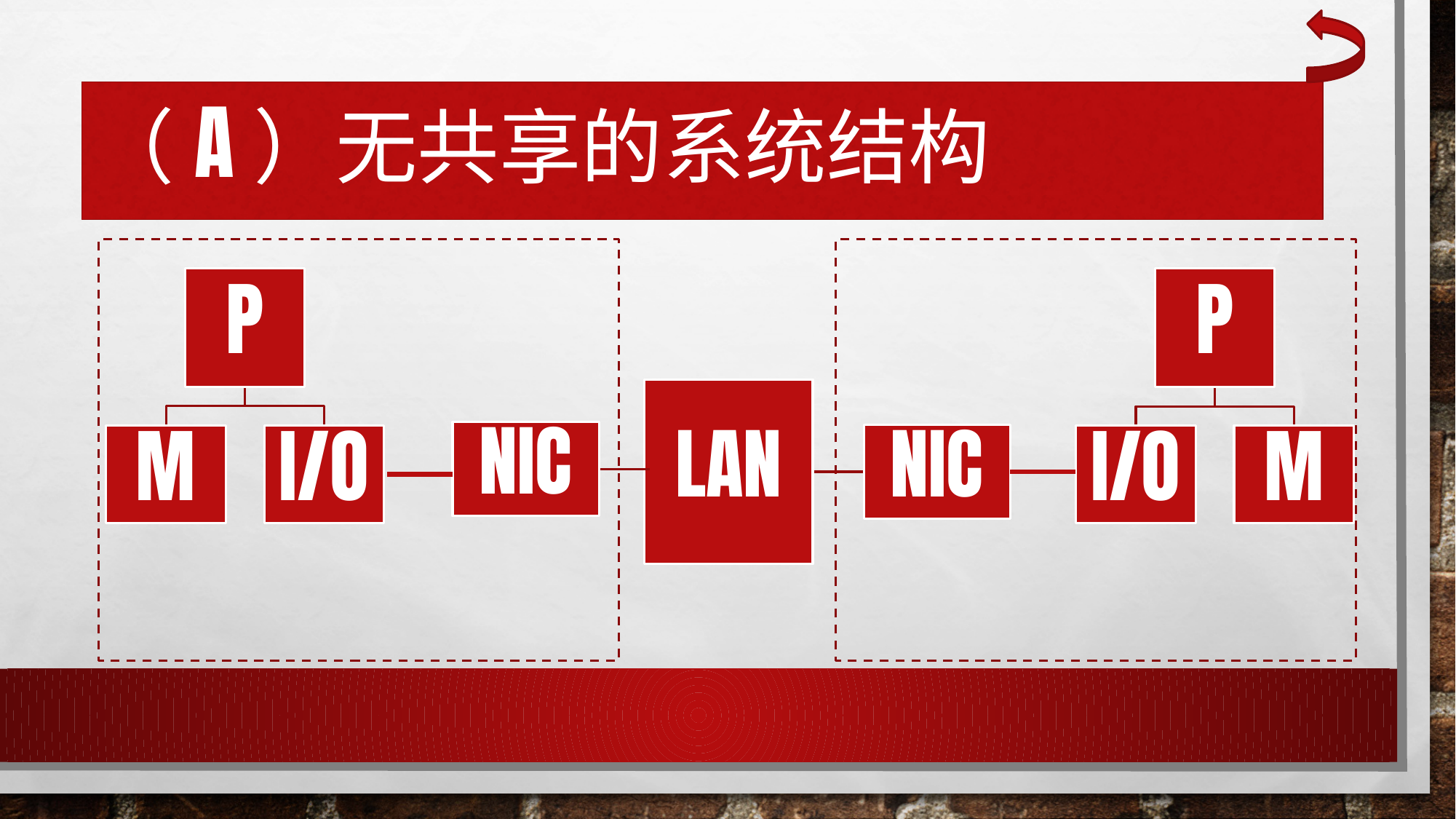

# （a）无共享的系统结构

P

I/O
M
P
I/O
M
LAN
NIC
NIC